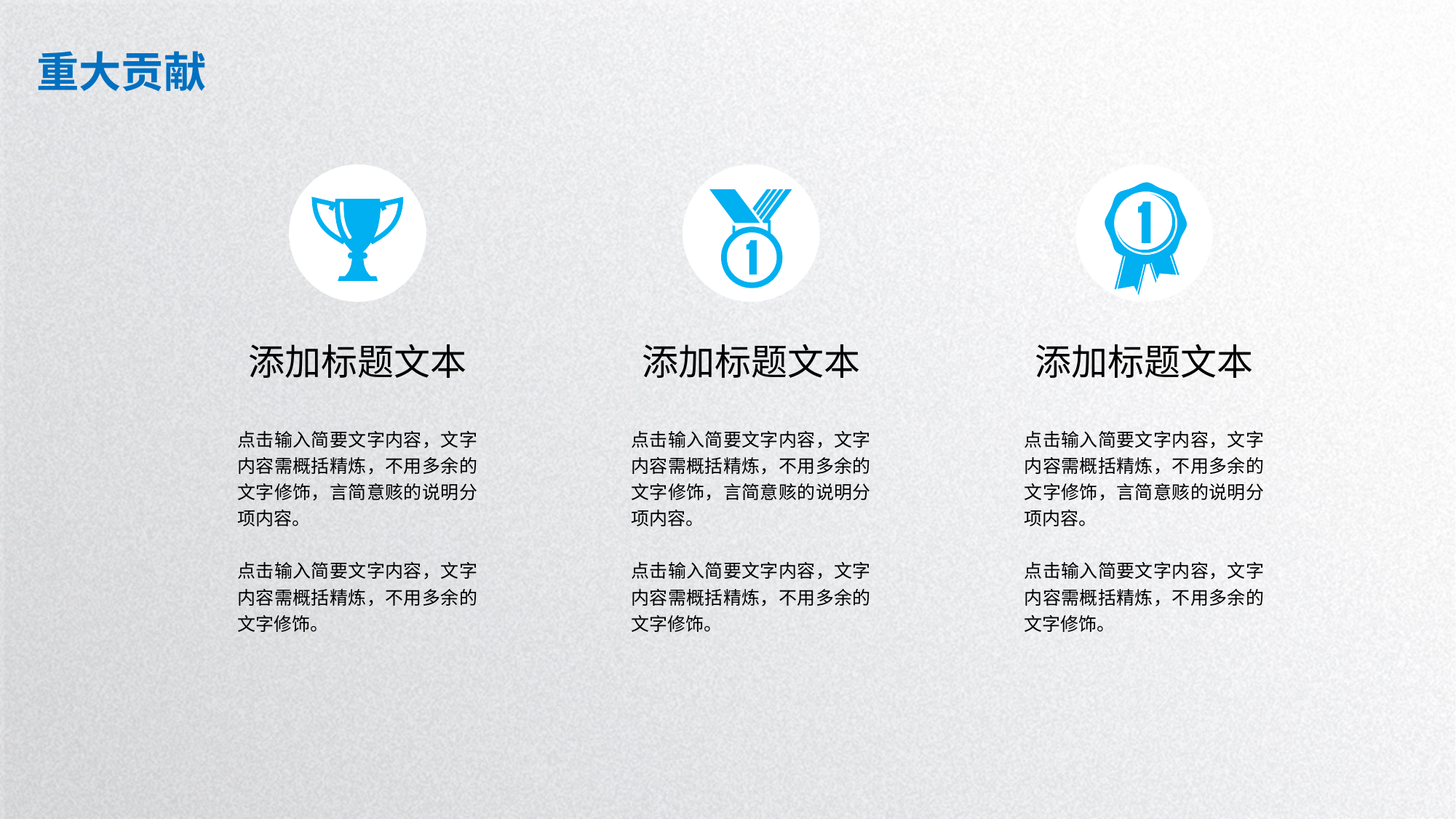

重大贡献

添加标题文本
添加标题文本
添加标题文本
点击输入简要文字内容，文字内容需概括精炼，不用多余的文字修饰，言简意赅的说明分项内容。

点击输入简要文字内容，文字内容需概括精炼，不用多余的文字修饰。

点击输入简要文字内容，文字内容需概括精炼，不用多余的文字修饰，言简意赅的说明分项内容。

点击输入简要文字内容，文字内容需概括精炼，不用多余的文字修饰。

点击输入简要文字内容，文字内容需概括精炼，不用多余的文字修饰，言简意赅的说明分项内容。

点击输入简要文字内容，文字内容需概括精炼，不用多余的文字修饰。